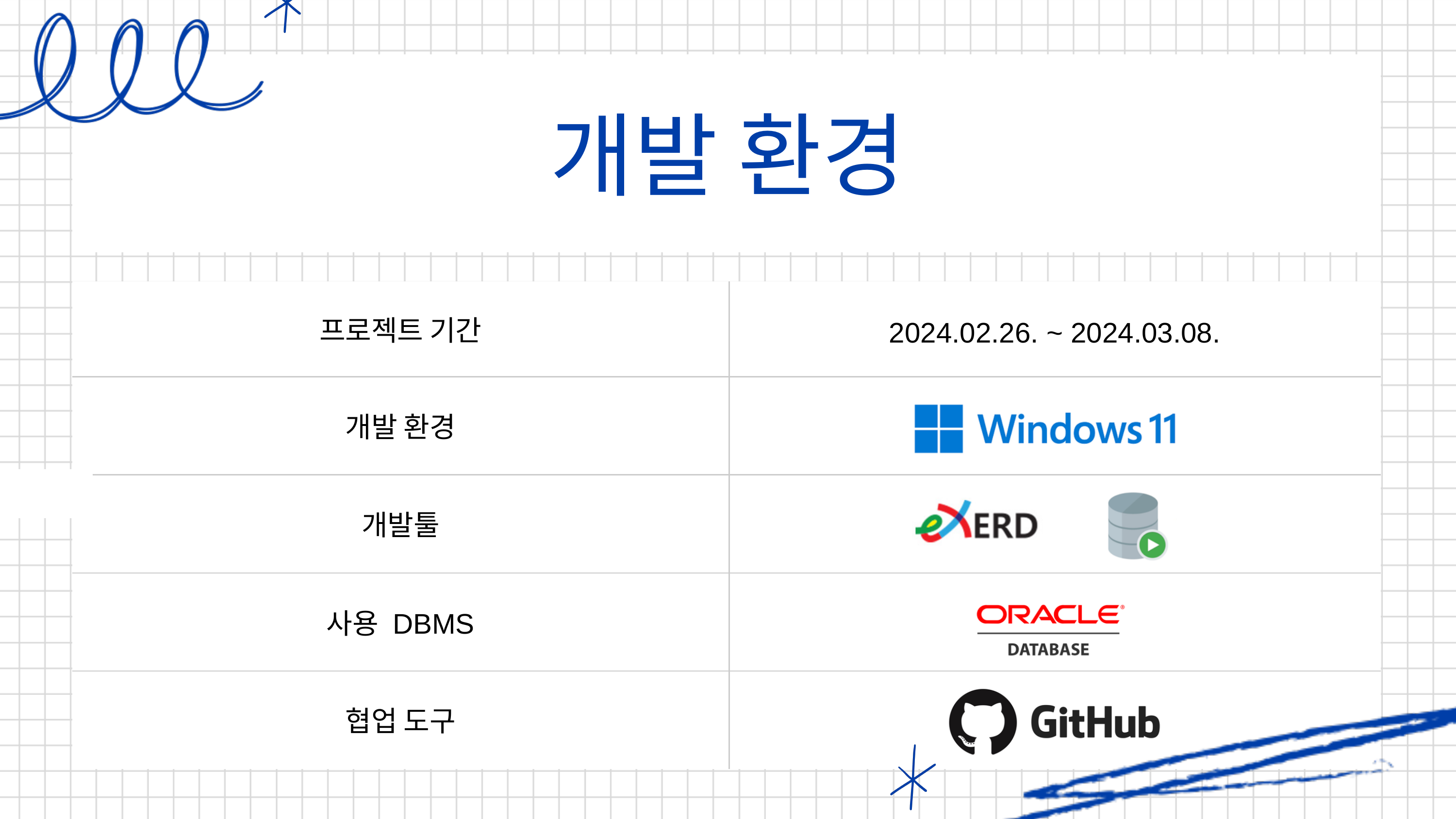

개발 환경
| 프로젝트 기간 | 2024.02.26. ~ 2024.03.08. |
| --- | --- |
| 개발 환경 |  |
| 개발툴 |  |
| 사용 DBMS |  |
| 협업 도구 |  |